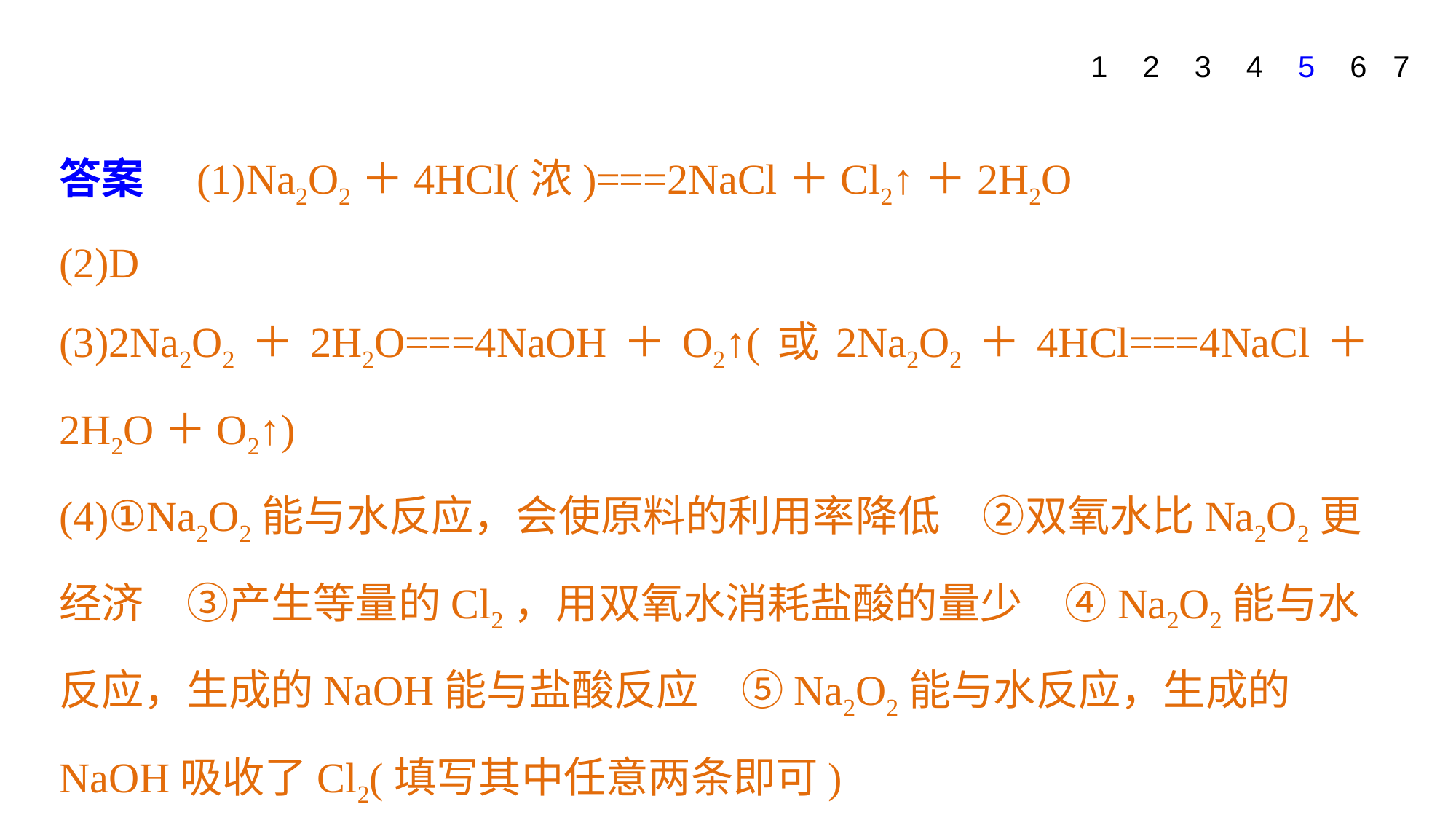

1
2
3
4
5
6
7
答案　(1)Na2O2＋4HCl(浓)===2NaCl＋Cl2↑＋2H2O
(2)D
(3)2Na2O2＋2H2O===4NaOH＋O2↑(或2Na2O2＋4HCl===4NaCl＋2H2O＋O2↑)
(4)①Na2O2能与水反应，会使原料的利用率降低　②双氧水比Na2O2更经济　③产生等量的Cl2，用双氧水消耗盐酸的量少　④Na2O2能与水反应，生成的NaOH能与盐酸反应　⑤Na2O2能与水反应，生成的NaOH吸收了Cl2(填写其中任意两条即可)